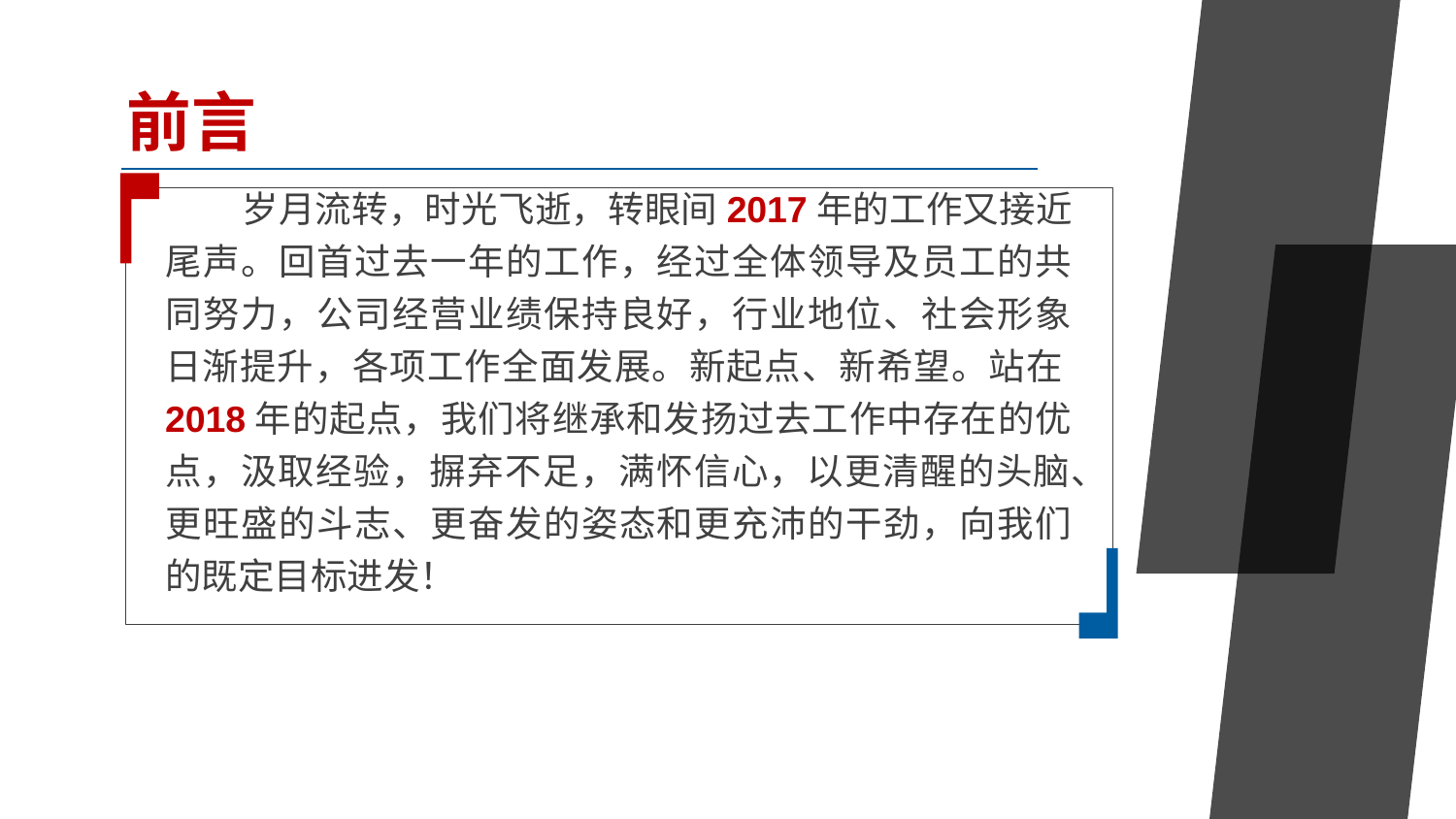

前言

        岁月流转，时光飞逝，转眼间2017年的工作又接近尾声。回首过去一年的工作，经过全体领导及员工的共同努力，公司经营业绩保持良好，行业地位、社会形象日渐提升，各项工作全面发展。新起点、新希望。站在2018年的起点，我们将继承和发扬过去工作中存在的优点，汲取经验，摒弃不足，满怀信心，以更清醒的头脑、更旺盛的斗志、更奋发的姿态和更充沛的干劲，向我们的既定目标进发！